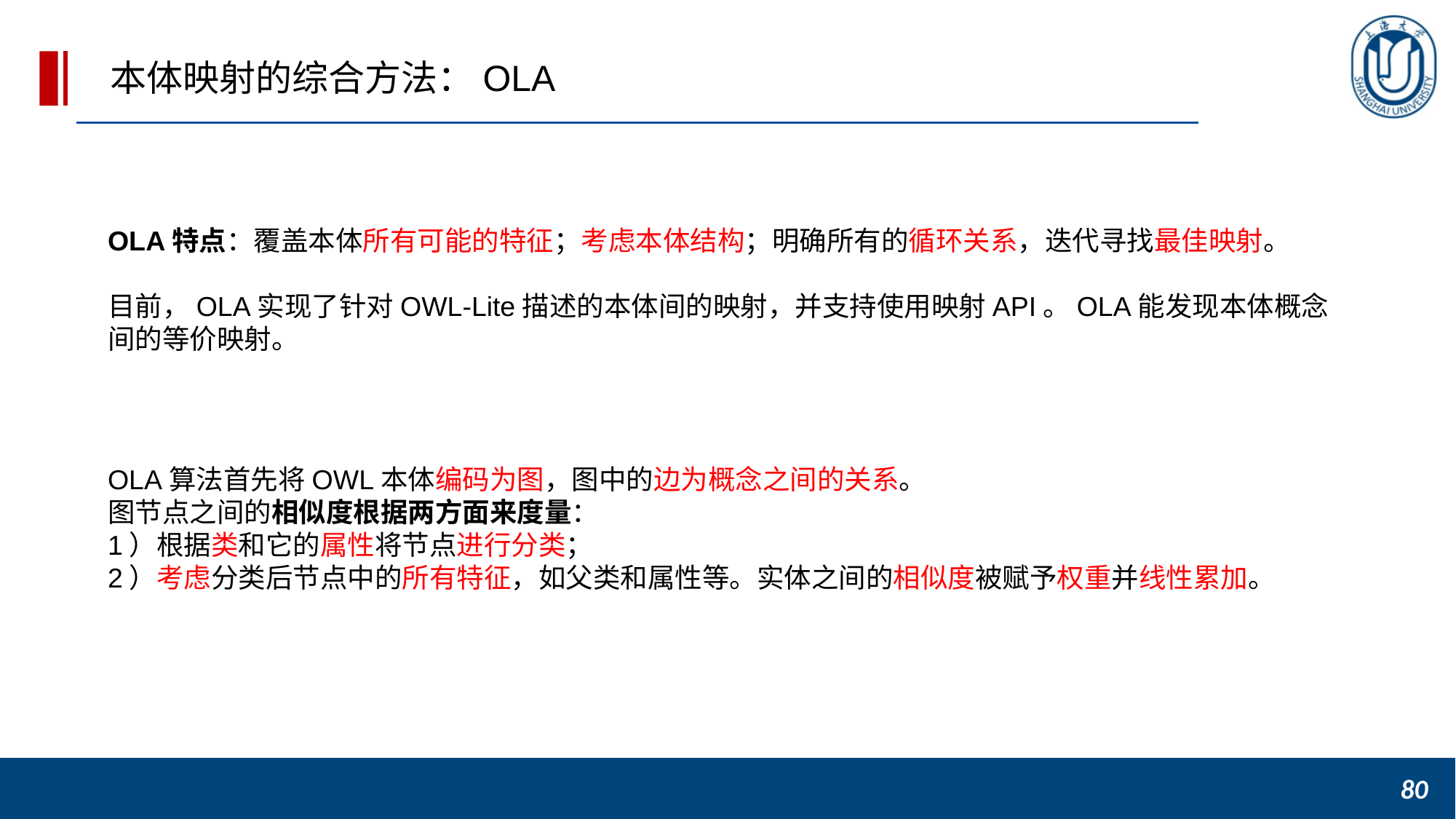

本体映射的综合方法：OLA
OLA特点：覆盖本体所有可能的特征；考虑本体结构；明确所有的循环关系，迭代寻找最佳映射。

目前，OLA实现了针对OWL-Lite描述的本体间的映射，并支持使用映射API。OLA能发现本体概念间的等价映射。
OLA算法首先将OWL本体编码为图，图中的边为概念之间的关系。
图节点之间的相似度根据两方面来度量：
1）根据类和它的属性将节点进行分类；
2）考虑分类后节点中的所有特征，如父类和属性等。实体之间的相似度被赋予权重并线性累加。
80